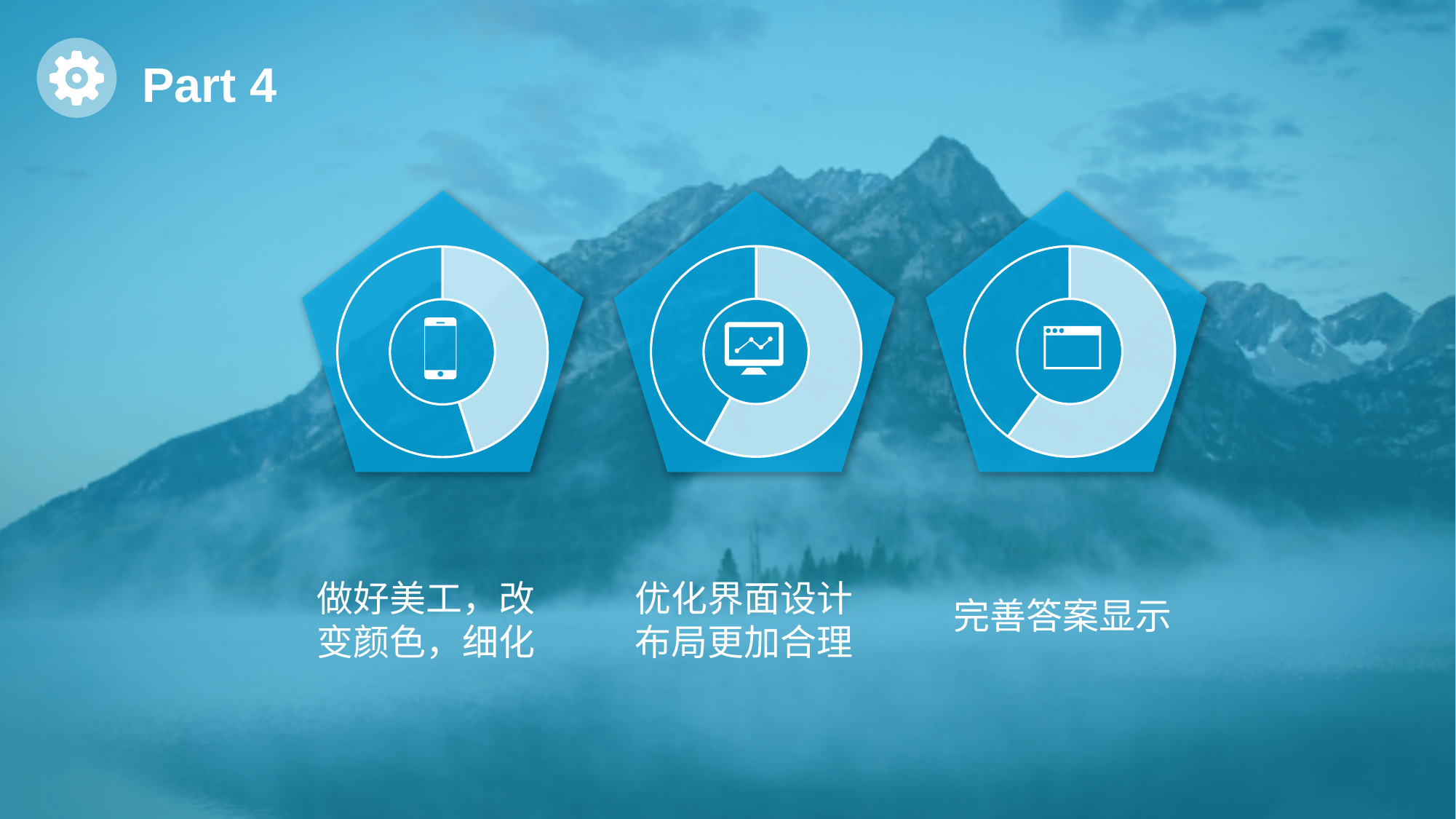

Part 4

### Chart

| Category | 销售额 |
|---|---|
| 第一季度 | 58.0 |
| 第二季度 | 42.0 |

### Chart

| Category | 销售额 |
|---|---|
| 第一季度 | 66.0 |
| 第二季度 | 44.0 |

### Chart

| Category | 销售额 |
|---|---|
| 第一季度 | 45.0 |
| 第二季度 | 55.0 |

做好美工，改变颜色，细化
优化界面设计布局更加合理
完善答案显示